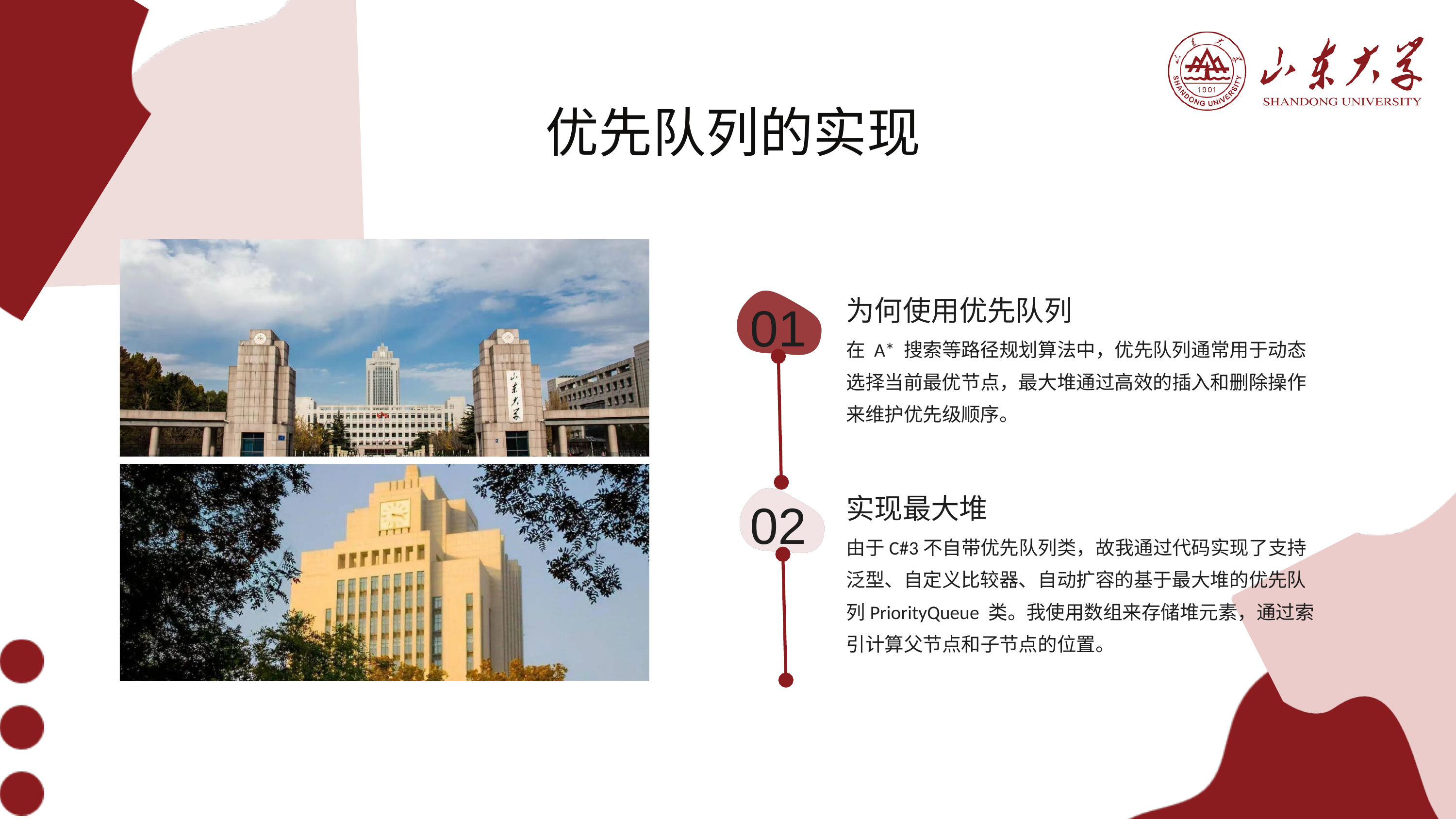

优先队列的实现

为何使用优先队列

01
在 A* 搜索等路径规划算法中，优先队列通常用于动态选择当前最优节点，最大堆通过高效的插入和删除操作来维护优先级顺序。

实现最大堆

02

由于C#3不自带优先队列类，故我通过代码实现了支持泛型、自定义比较器、自动扩容的基于最大堆的优先队列PriorityQueue 类。我使用数组来存储堆元素，通过索引计算父节点和子节点的位置。